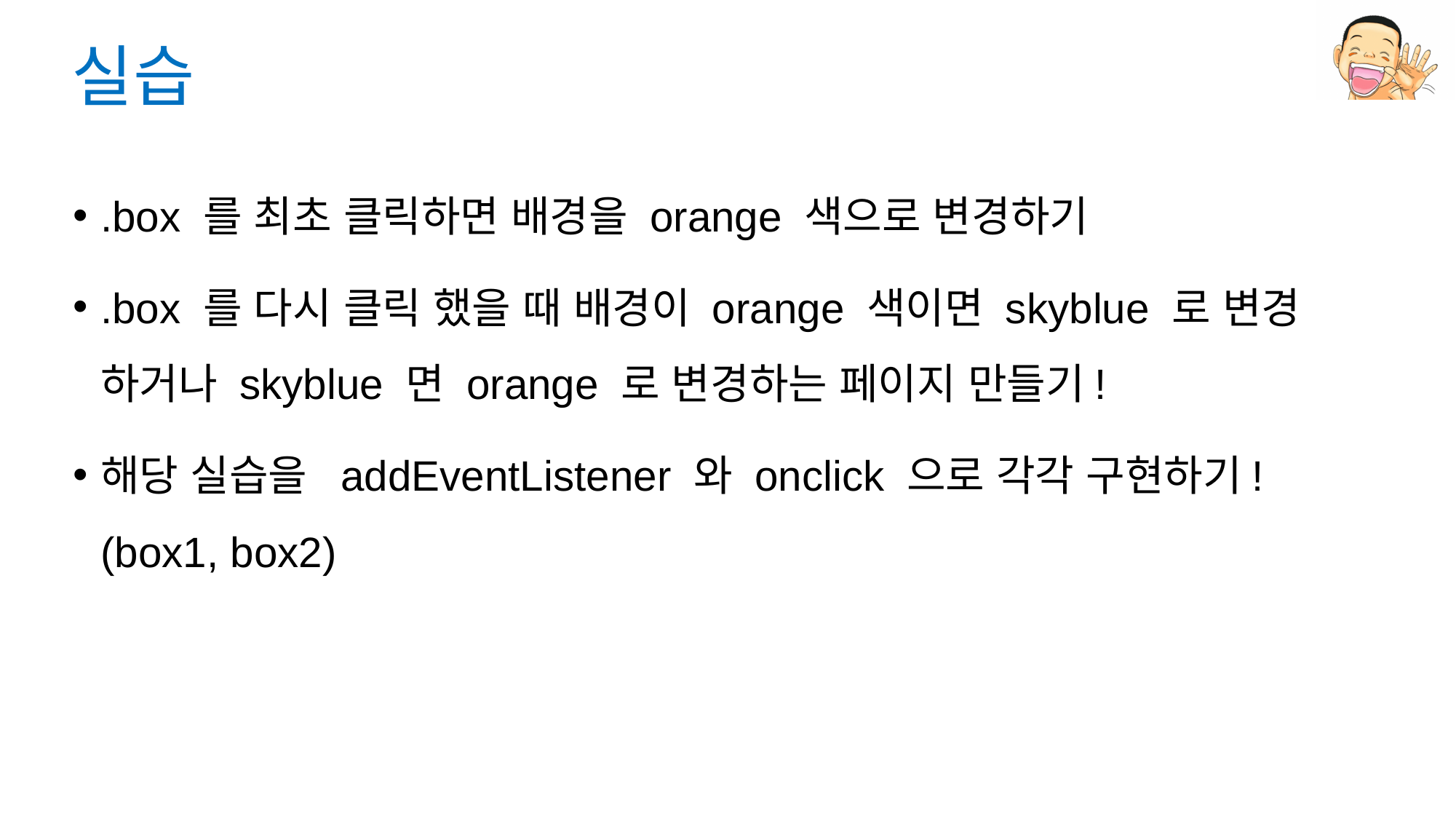

# 실습
.box 를 최초 클릭하면 배경을 orange 색으로 변경하기
.box 를 다시 클릭 했을 때 배경이 orange 색이면 skyblue 로 변경 하거나 skyblue 면 orange 로 변경하는 페이지 만들기!
해당 실습을  addEventListener 와 onclick 으로 각각 구현하기! (box1, box2)